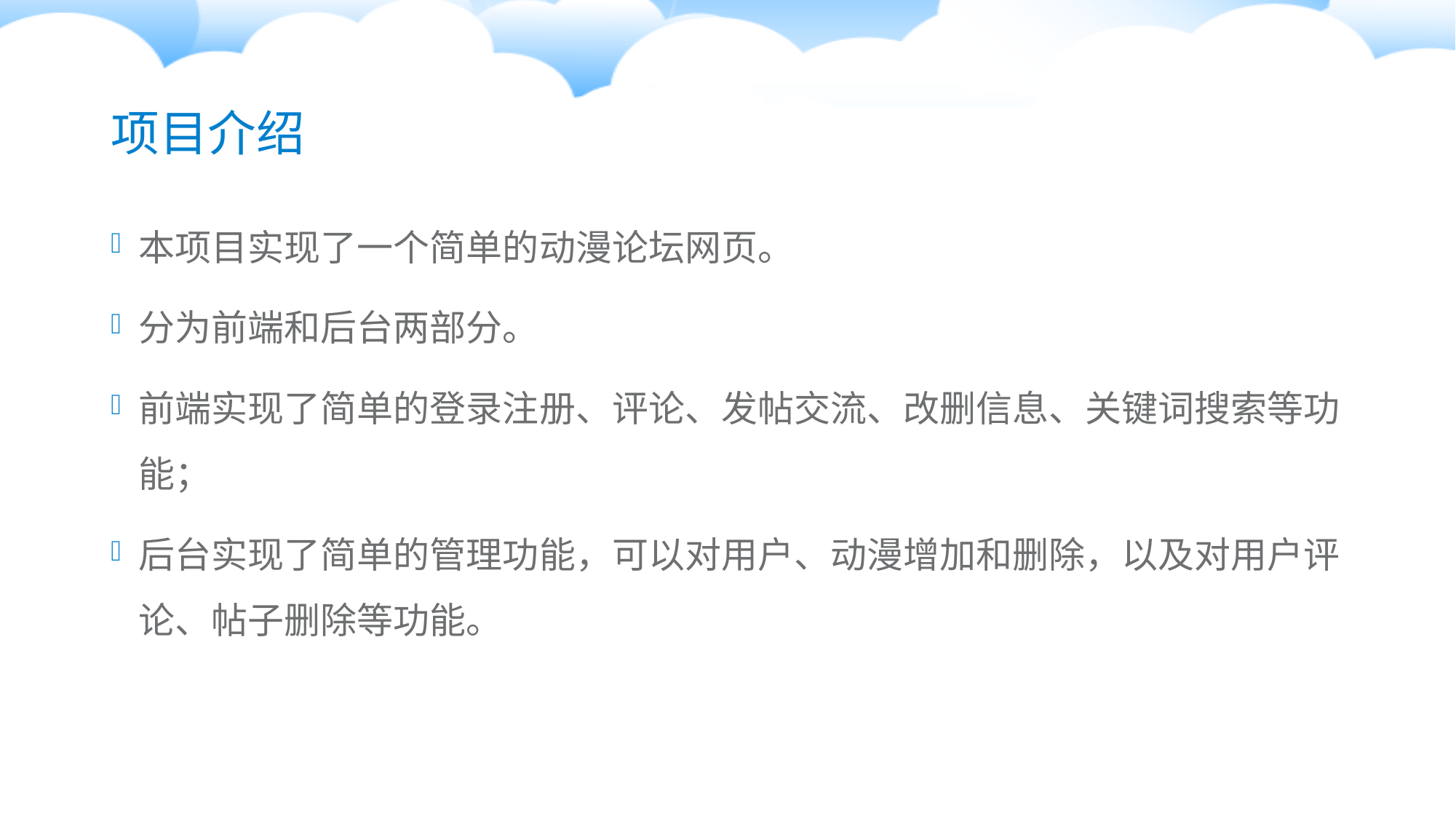

# 项目介绍
本项目实现了一个简单的动漫论坛网页。
分为前端和后台两部分。
前端实现了简单的登录注册、评论、发帖交流、改删信息、关键词搜索等功能；
后台实现了简单的管理功能，可以对用户、动漫增加和删除，以及对用户评论、帖子删除等功能。